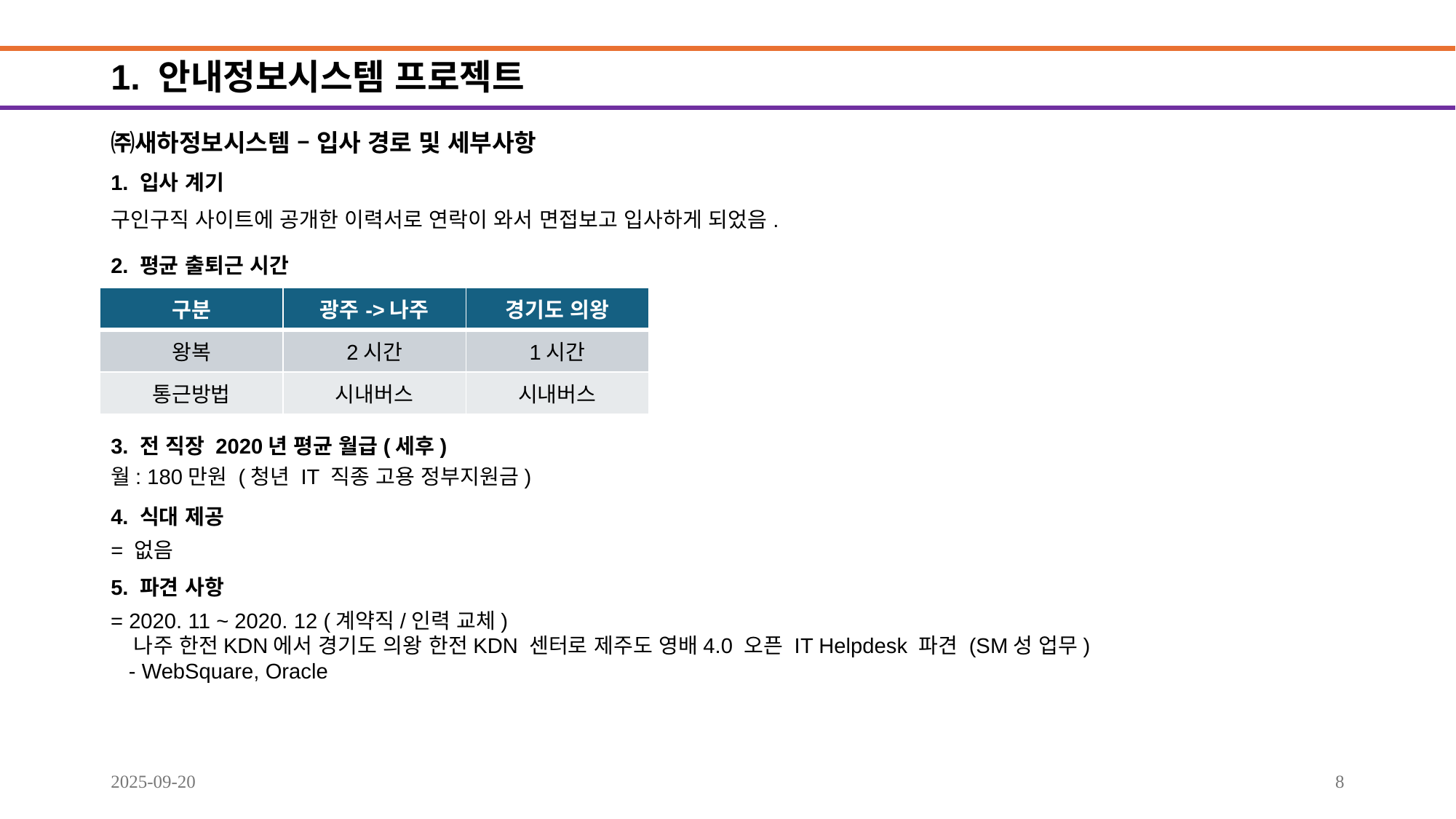

# 1. 안내정보시스템 프로젝트
㈜새하정보시스템 – 입사 경로 및 세부사항
1. 입사 계기
구인구직 사이트에 공개한 이력서로 연락이 와서 면접보고 입사하게 되었음.
2. 평균 출퇴근 시간
| 구분 | 광주->나주 | 경기도 의왕 |
| --- | --- | --- |
| 왕복 | 2시간 | 1시간 |
| 통근방법 | 시내버스 | 시내버스 |
3. 전 직장 2020년 평균 월급(세후)
월: 180만원 (청년 IT 직종 고용 정부지원금)
4. 식대 제공
= 없음
5. 파견 사항
= 2020. 11 ~ 2020. 12 (계약직/인력 교체)
   나주 한전KDN에서 경기도 의왕 한전KDN 센터로 제주도 영배4.0 오픈 IT Helpdesk 파견 (SM성 업무)
   - WebSquare, Oracle
2025-09-20
8